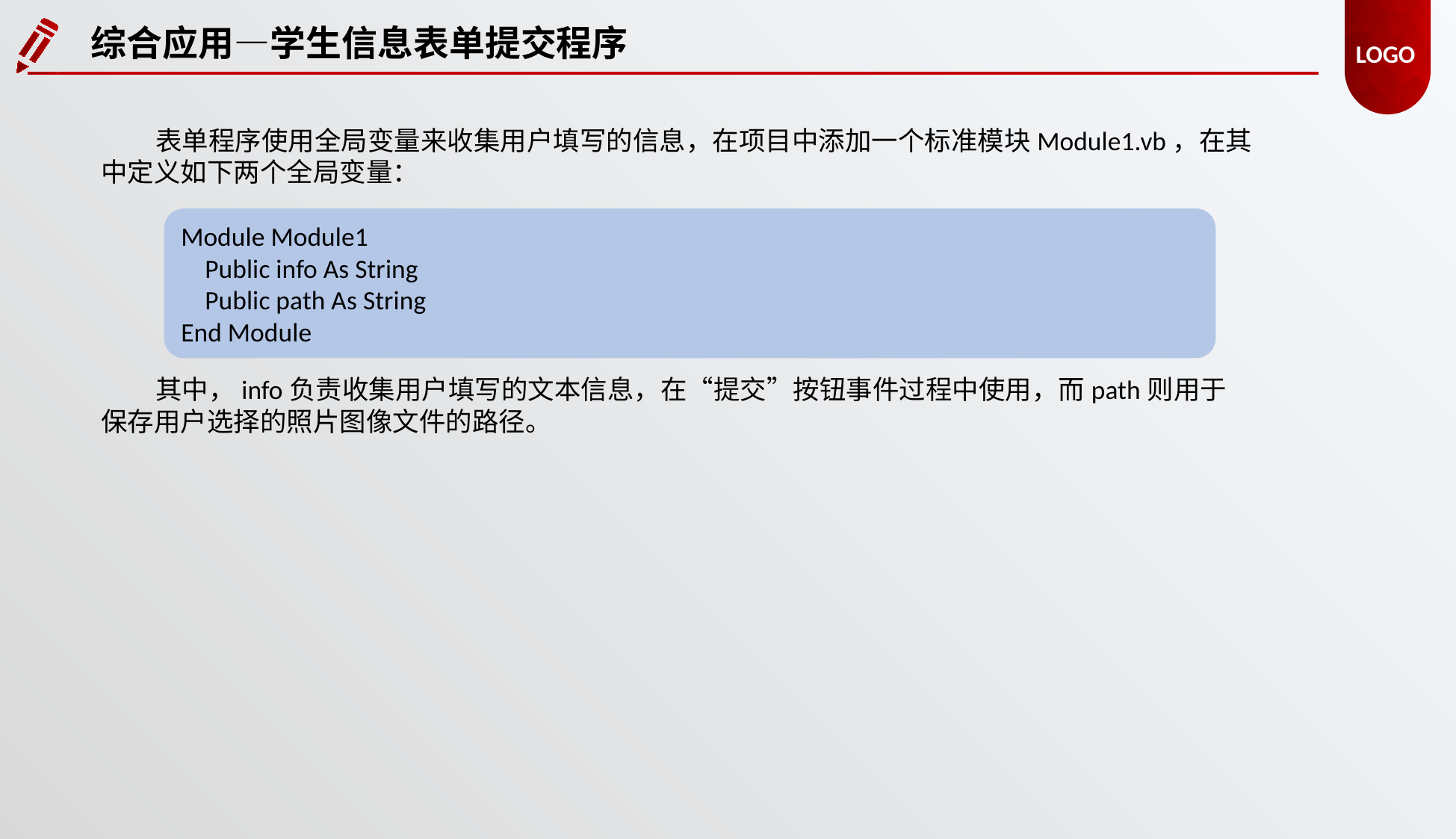

综合应用—学生信息表单提交程序
表单程序使用全局变量来收集用户填写的信息，在项目中添加一个标准模块Module1.vb，在其中定义如下两个全局变量：
Module Module1
    Public info As String
    Public path As String
End Module
其中，info负责收集用户填写的文本信息，在“提交”按钮事件过程中使用，而path则用于保存用户选择的照片图像文件的路径。